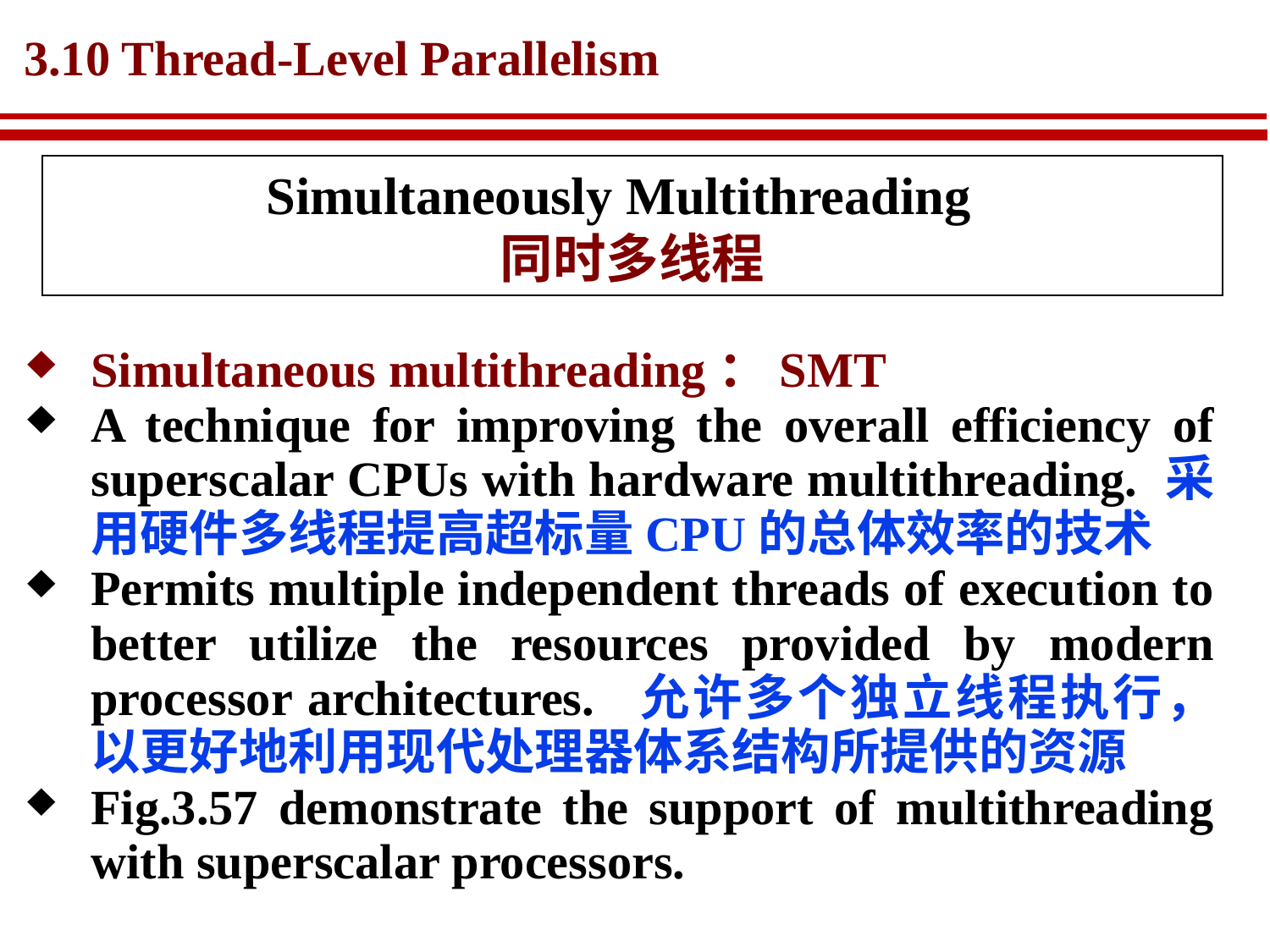

# 3.10 Thread-Level Parallelism
Simultaneously Multithreading
同时多线程
Simultaneous multithreading：SMT
A technique for improving the overall efficiency of superscalar CPUs with hardware multithreading. 采用硬件多线程提高超标量CPU的总体效率的技术
Permits multiple independent threads of execution to better utilize the resources provided by modern processor architectures.  允许多个独立线程执行，以更好地利用现代处理器体系结构所提供的资源
Fig.3.57 demonstrate the support of multithreading with superscalar processors.